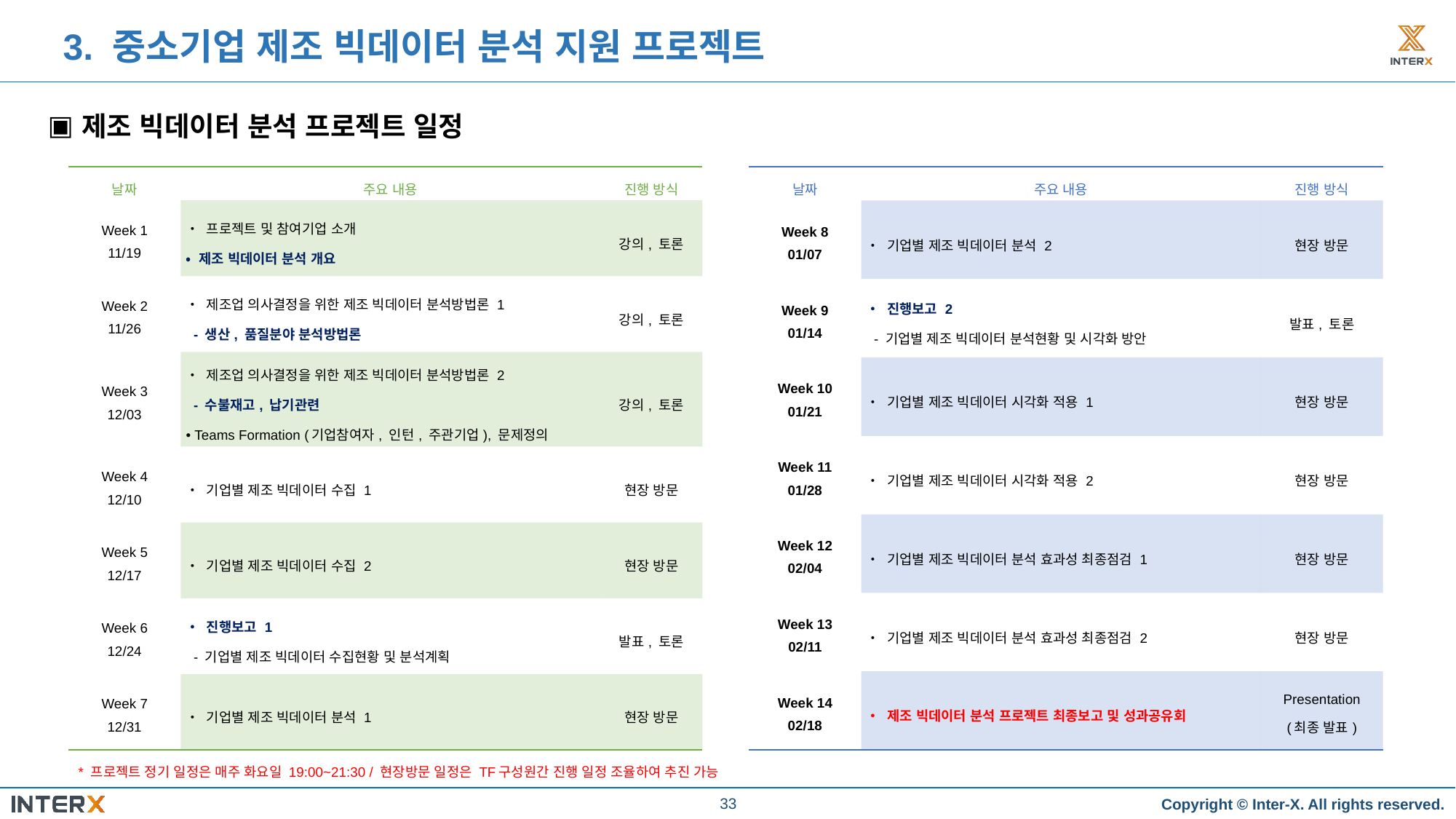

3. 중소기업 제조 빅데이터 분석 지원 프로젝트
제조 빅데이터 분석 프로젝트 일정
| 날짜 | 주요 내용 | 진행 방식 |
| --- | --- | --- |
| Week 1 11/19 | • 프로젝트 및 참여기업 소개 • 제조 빅데이터 분석 개요 | 강의, 토론 |
| Week 2 11/26 | • 제조업 의사결정을 위한 제조 빅데이터 분석방법론 1 - 생산, 품질분야 분석방법론 | 강의, 토론 |
| Week 3 12/03 | • 제조업 의사결정을 위한 제조 빅데이터 분석방법론 2 - 수불재고, 납기관련 • Teams Formation (기업참여자, 인턴, 주관기업), 문제정의 | 강의, 토론 |
| Week 4 12/10 | • 기업별 제조 빅데이터 수집 1 | 현장 방문 |
| Week 5 12/17 | • 기업별 제조 빅데이터 수집 2 | 현장 방문 |
| Week 6 12/24 | • 진행보고 1 - 기업별 제조 빅데이터 수집현황 및 분석계획 | 발표, 토론 |
| Week 7 12/31 | • 기업별 제조 빅데이터 분석 1 | 현장 방문 |
| 날짜 | 주요 내용 | 진행 방식 |
| --- | --- | --- |
| Week 8 01/07 | • 기업별 제조 빅데이터 분석 2 | 현장 방문 |
| Week 9 01/14 | • 진행보고 2 - 기업별 제조 빅데이터 분석현황 및 시각화 방안 | 발표, 토론 |
| Week 10 01/21 | • 기업별 제조 빅데이터 시각화 적용 1 | 현장 방문 |
| Week 11 01/28 | • 기업별 제조 빅데이터 시각화 적용 2 | 현장 방문 |
| Week 12 02/04 | • 기업별 제조 빅데이터 분석 효과성 최종점검 1 | 현장 방문 |
| Week 13 02/11 | • 기업별 제조 빅데이터 분석 효과성 최종점검 2 | 현장 방문 |
| Week 14 02/18 | • 제조 빅데이터 분석 프로젝트 최종보고 및 성과공유회 | Presentation (최종 발표) |
* 프로젝트 정기 일정은 매주 화요일 19:00~21:30 / 현장방문 일정은 TF구성원간 진행 일정 조율하여 추진 가능